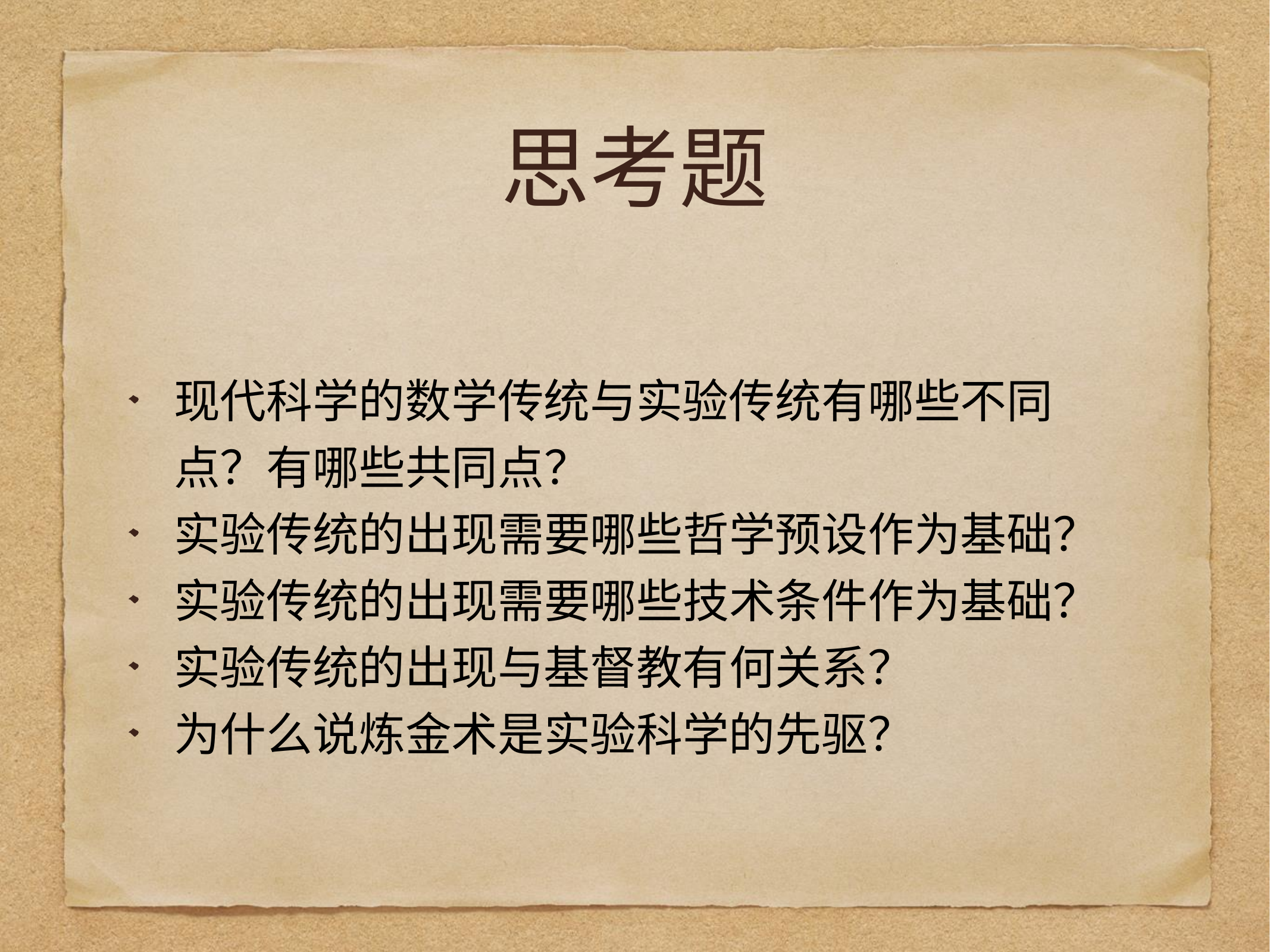

# 思考题
现代科学的数学传统与实验传统有哪些不同点？有哪些共同点？
实验传统的出现需要哪些哲学预设作为基础？
实验传统的出现需要哪些技术条件作为基础？
实验传统的出现与基督教有何关系？
为什么说炼金术是实验科学的先驱？